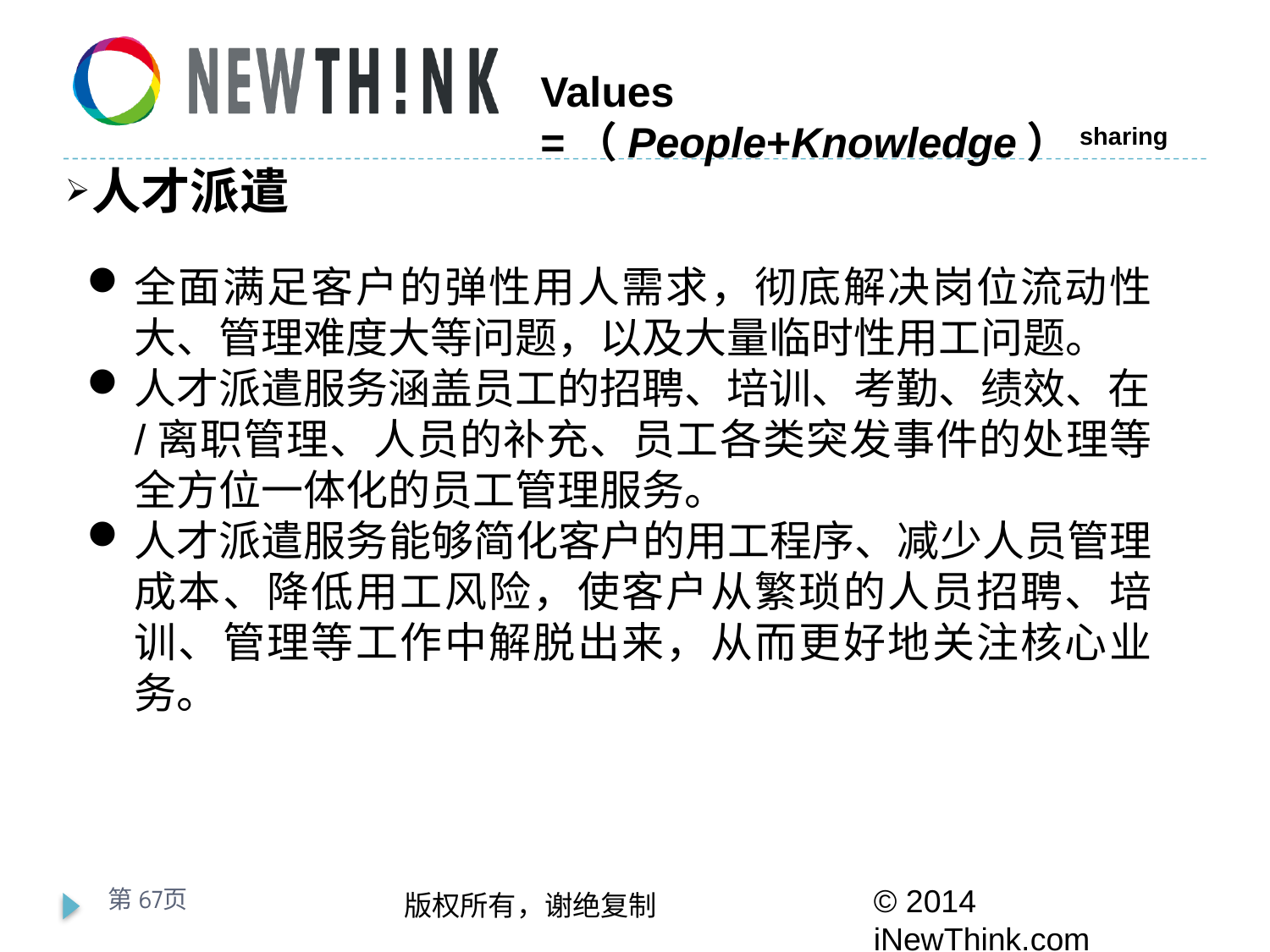

人才派遣
全面满足客户的弹性用人需求，彻底解决岗位流动性大、管理难度大等问题，以及大量临时性用工问题。
人才派遣服务涵盖员工的招聘、培训、考勤、绩效、在/离职管理、人员的补充、员工各类突发事件的处理等全方位一体化的员工管理服务。
人才派遣服务能够简化客户的用工程序、减少人员管理成本、降低用工风险，使客户从繁琐的人员招聘、培训、管理等工作中解脱出来，从而更好地关注核心业务。
第67页